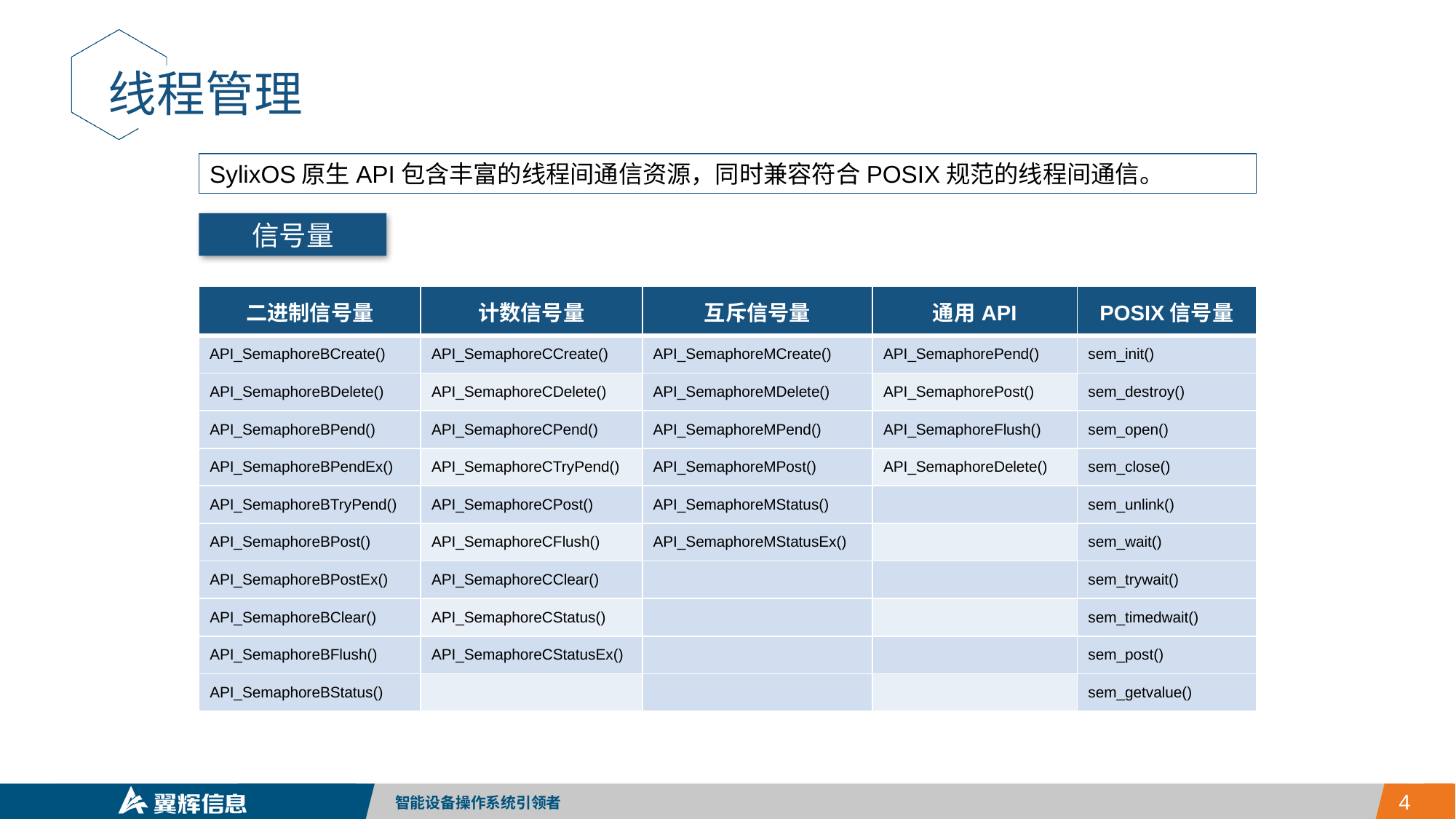

线程管理
SylixOS原生API包含丰富的线程间通信资源，同时兼容符合POSIX规范的线程间通信。
信号量
| 二进制信号量 | 计数信号量 | 互斥信号量 | 通用API | POSIX信号量 |
| --- | --- | --- | --- | --- |
| API\_SemaphoreBCreate() | API\_SemaphoreCCreate() | API\_SemaphoreMCreate() | API\_SemaphorePend() | sem\_init() |
| API\_SemaphoreBDelete() | API\_SemaphoreCDelete() | API\_SemaphoreMDelete() | API\_SemaphorePost() | sem\_destroy() |
| API\_SemaphoreBPend() | API\_SemaphoreCPend() | API\_SemaphoreMPend() | API\_SemaphoreFlush() | sem\_open() |
| API\_SemaphoreBPendEx() | API\_SemaphoreCTryPend() | API\_SemaphoreMPost() | API\_SemaphoreDelete() | sem\_close() |
| API\_SemaphoreBTryPend() | API\_SemaphoreCPost() | API\_SemaphoreMStatus() |  | sem\_unlink() |
| API\_SemaphoreBPost() | API\_SemaphoreCFlush() | API\_SemaphoreMStatusEx() |  | sem\_wait() |
| API\_SemaphoreBPostEx() | API\_SemaphoreCClear() |  |  | sem\_trywait() |
| API\_SemaphoreBClear() | API\_SemaphoreCStatus() |  |  | sem\_timedwait() |
| API\_SemaphoreBFlush() | API\_SemaphoreCStatusEx() |  |  | sem\_post() |
| API\_SemaphoreBStatus() |  |  |  | sem\_getvalue() |